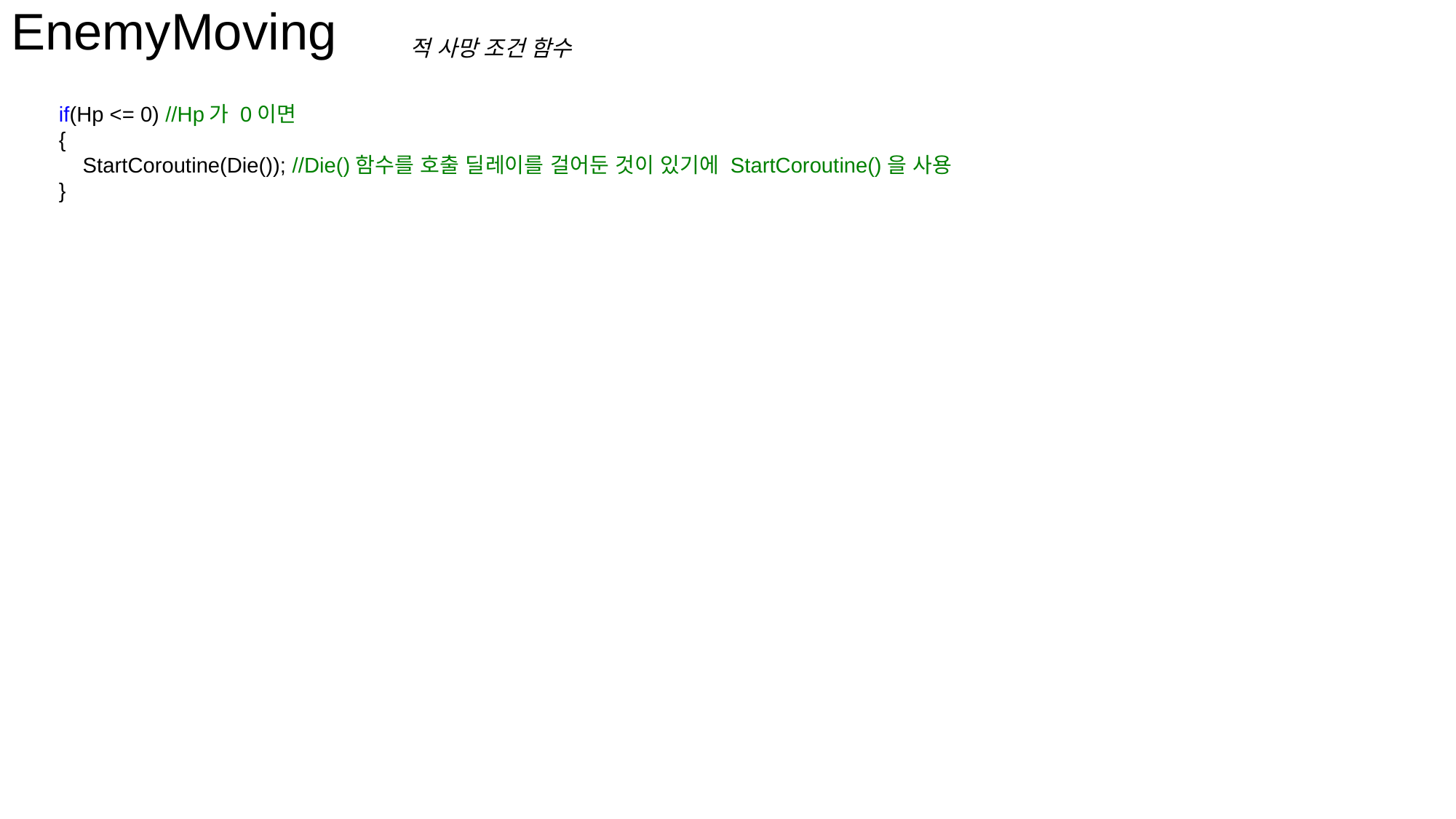

# EnemyMoving
적 사망 조건 함수
        if(Hp <= 0) //Hp가 0이면
        {
            StartCoroutine(Die()); //Die()함수를 호출 딜레이를 걸어둔 것이 있기에 StartCoroutine()을 사용
        }